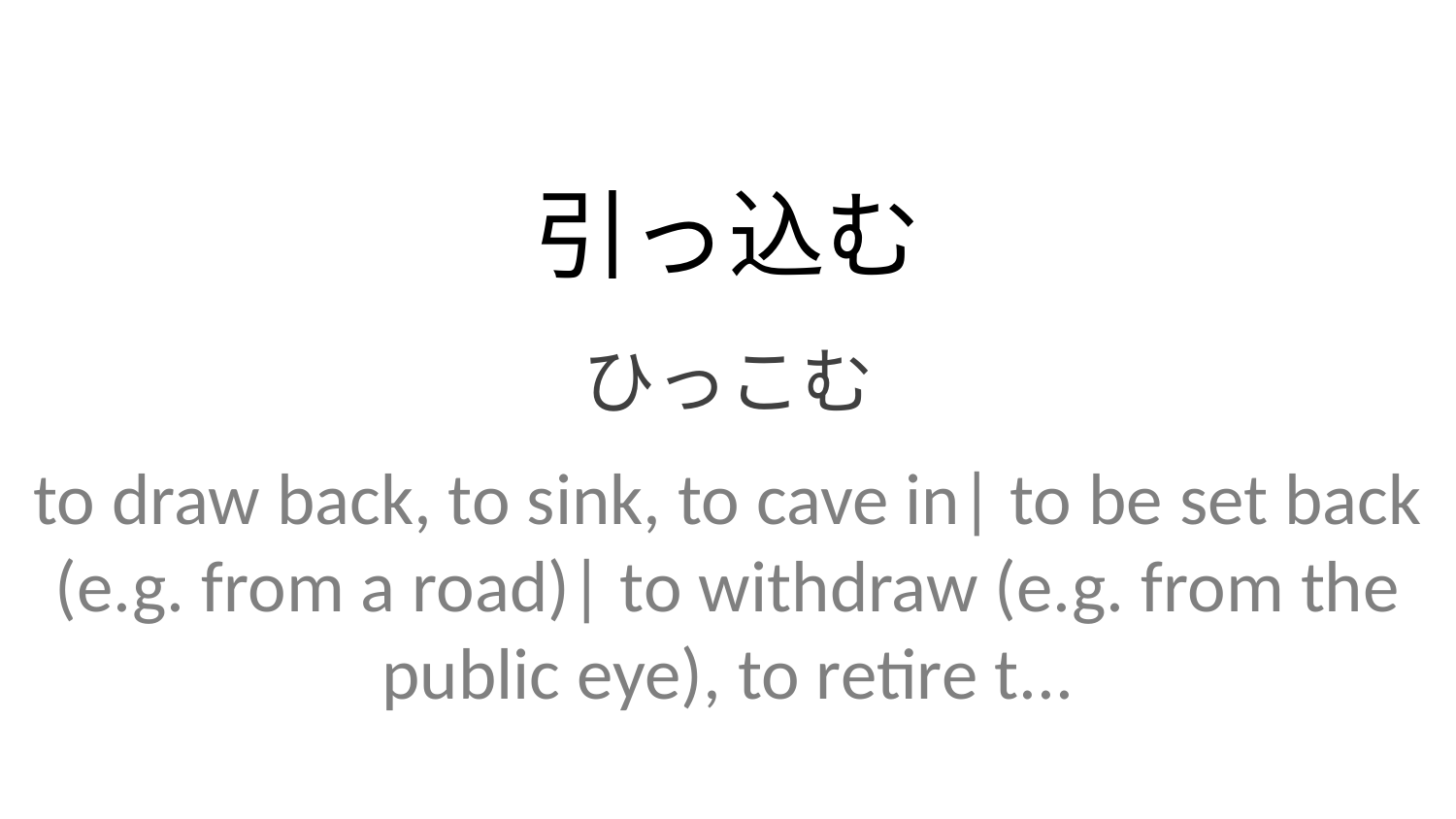

引っ込む

ひっこむ
to draw back, to sink, to cave in| to be set back (e.g. from a road)| to withdraw (e.g. from the public eye), to retire t...